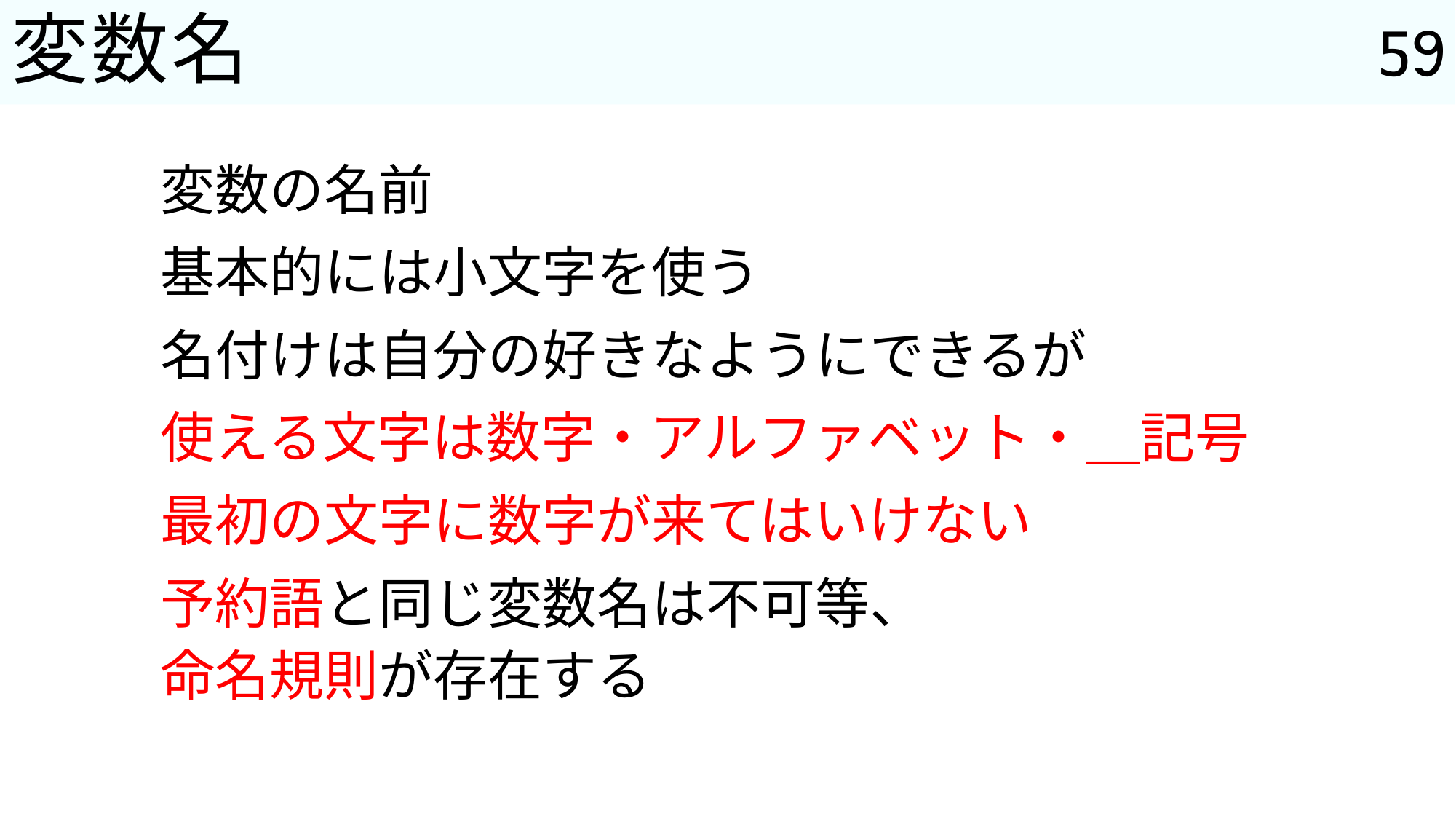

59
# 変数名
変数の名前
基本的には小文字を使う
名付けは自分の好きなようにできるが
使える文字は数字・アルファベット・＿記号
最初の文字に数字が来てはいけない
予約語と同じ変数名は不可等、
命名規則が存在する